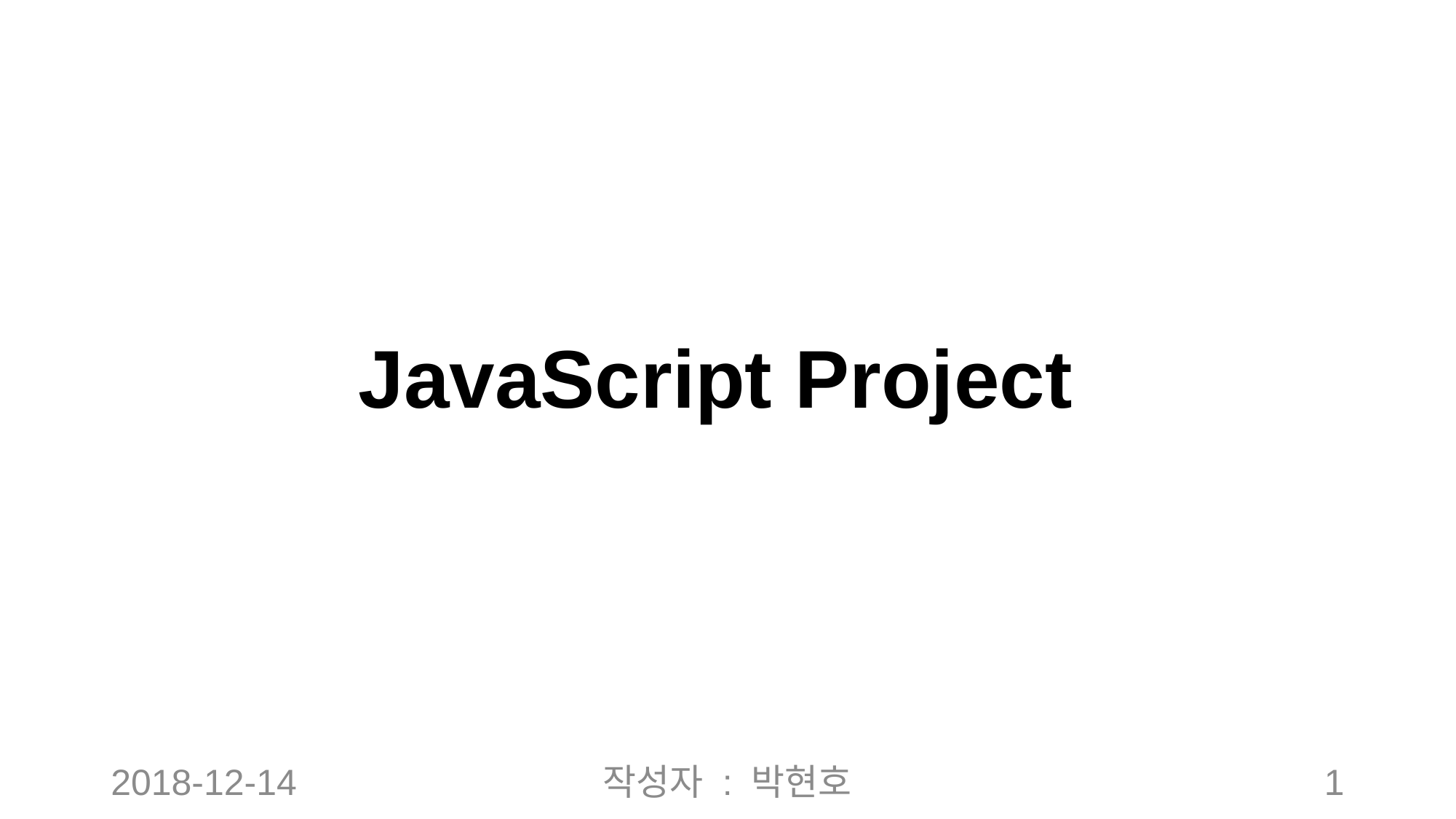

JavaScript Project
2018-12-14
작성자 : 박현호
1